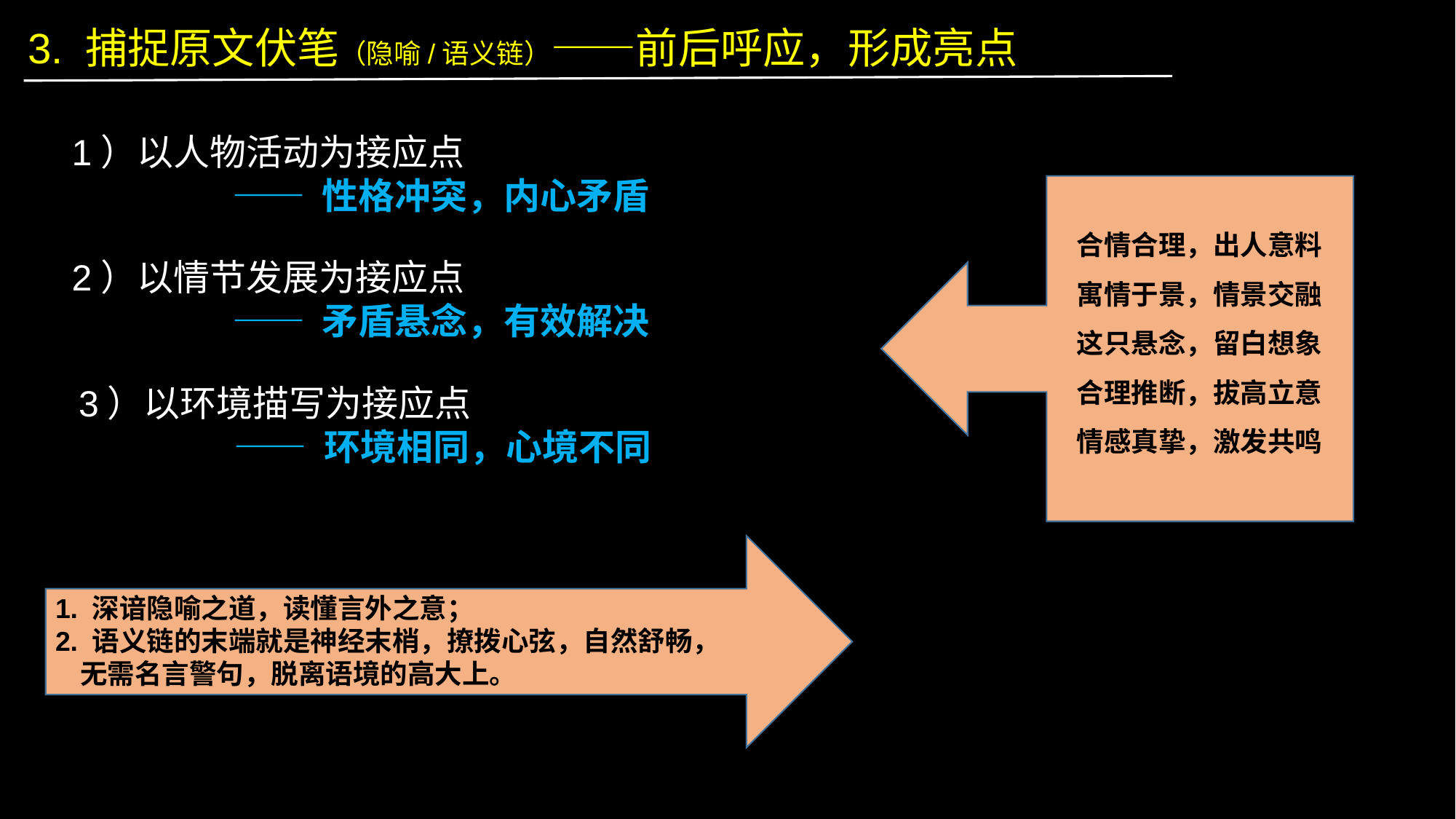

3. 捕捉原文伏笔（隐喻/语义链）——前后呼应，形成亮点
Appealing endings?
1）以人物活动为接应点
                          —— 性格冲突，内心矛盾

合情合理，出人意料
寓情于景，情景交融
这只悬念，留白想象
合理推断，拔高立意
情感真挚，激发共鸣
2）以情节发展为接应点
                          —— 矛盾悬念，有效解决
3）以环境描写为接应点
                   —— 环境相同，心境不同

1. 深谙隐喻之道，读懂言外之意；
2. 语义链的末端就是神经末梢，撩拨心弦，自然舒畅，
   无需名言警句，脱离语境的高大上。